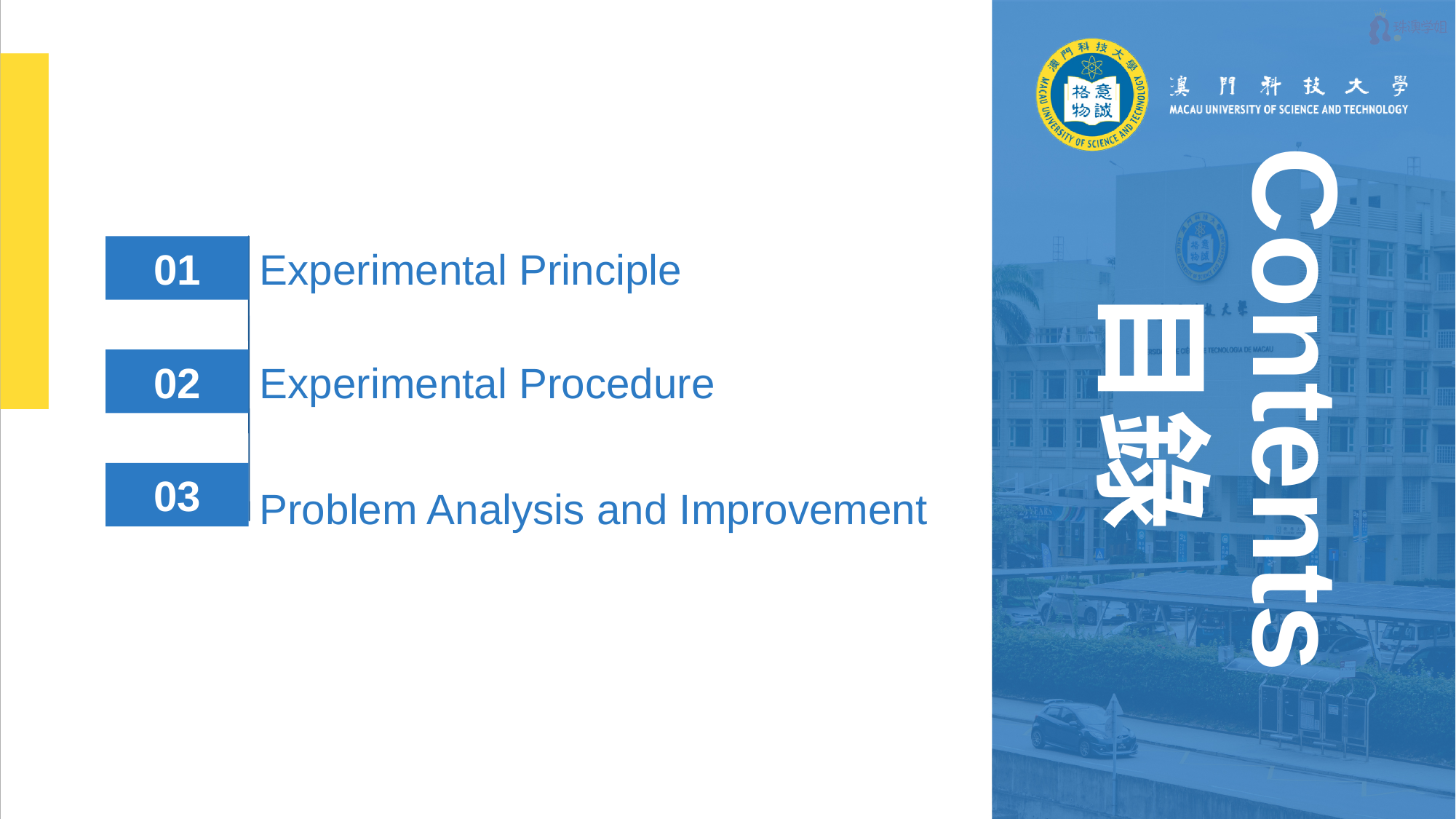

Contents
目錄
01
Experimental Principle
02
Experimental Procedure
03
Problem Analysis and Improvement